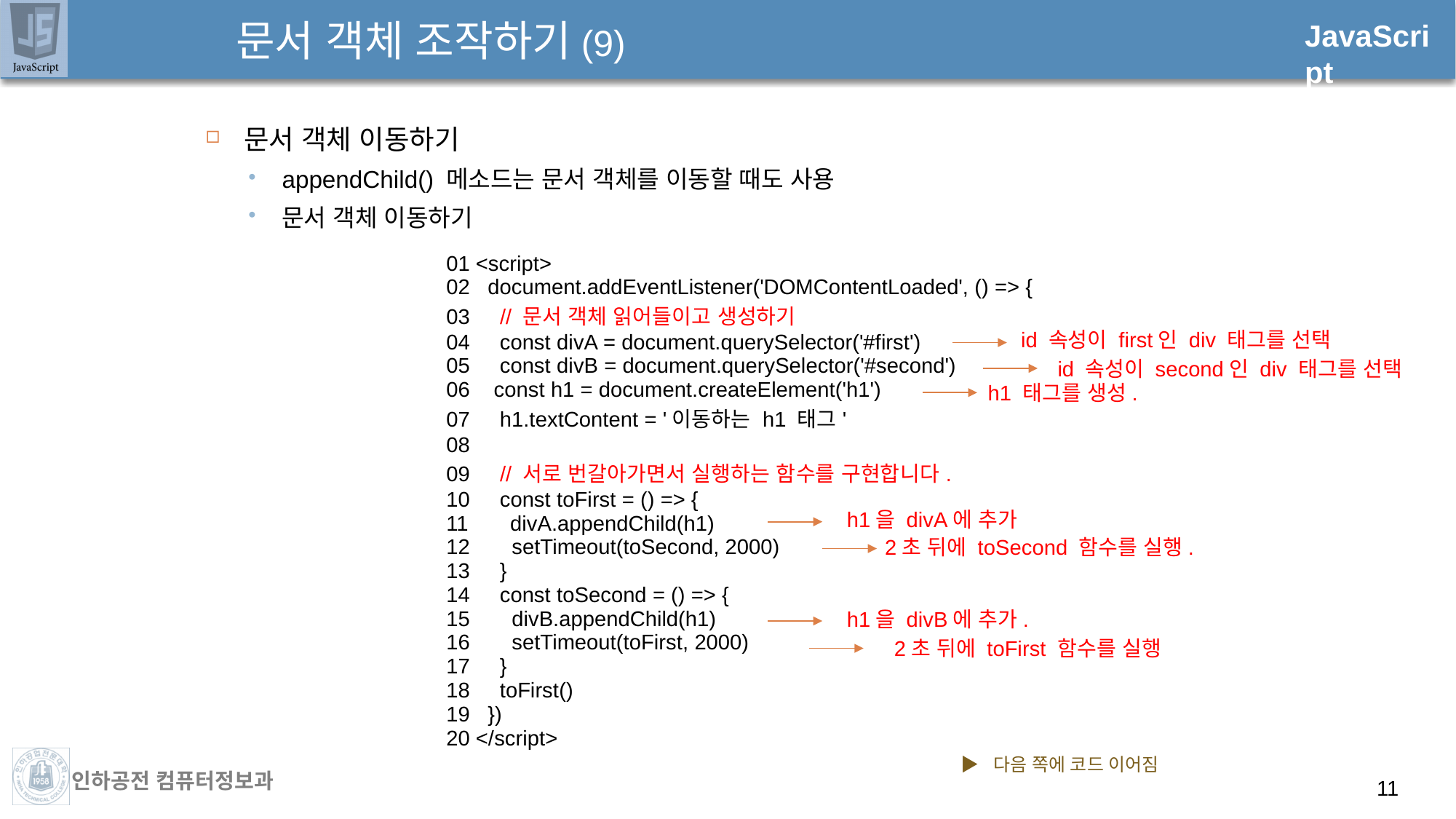

# 문서 객체 조작하기(9)
문서 객체 이동하기
appendChild() 메소드는 문서 객체를 이동할 때도 사용
문서 객체 이동하기
| 01 <script> 02 document.addEventListener('DOMContentLoaded', () => { 03 // 문서 객체 읽어들이고 생성하기 04 const divA = document.querySelector('#first') 05 const divB = document.querySelector('#second') 06 const h1 = document.createElement('h1') 07 h1.textContent = '이동하는 h1 태그' 08 09 // 서로 번갈아가면서 실행하는 함수를 구현합니다. 10 const toFirst = () => { 11 divA.appendChild(h1) 12 setTimeout(toSecond, 2000) 13 } 14 const toSecond = () => { 15 divB.appendChild(h1) 16 setTimeout(toFirst, 2000) 17 } 18 toFirst() 19 }) 20 </script> |
| --- |
id 속성이 first인 div 태그를 선택
id 속성이 second인 div 태그를 선택
h1 태그를 생성.
h1을 divA에 추가
2초 뒤에 toSecond 함수를 실행.
h1을 divB에 추가.
2초 뒤에 toFirst 함수를 실행
▶  다음 쪽에 코드 이어짐